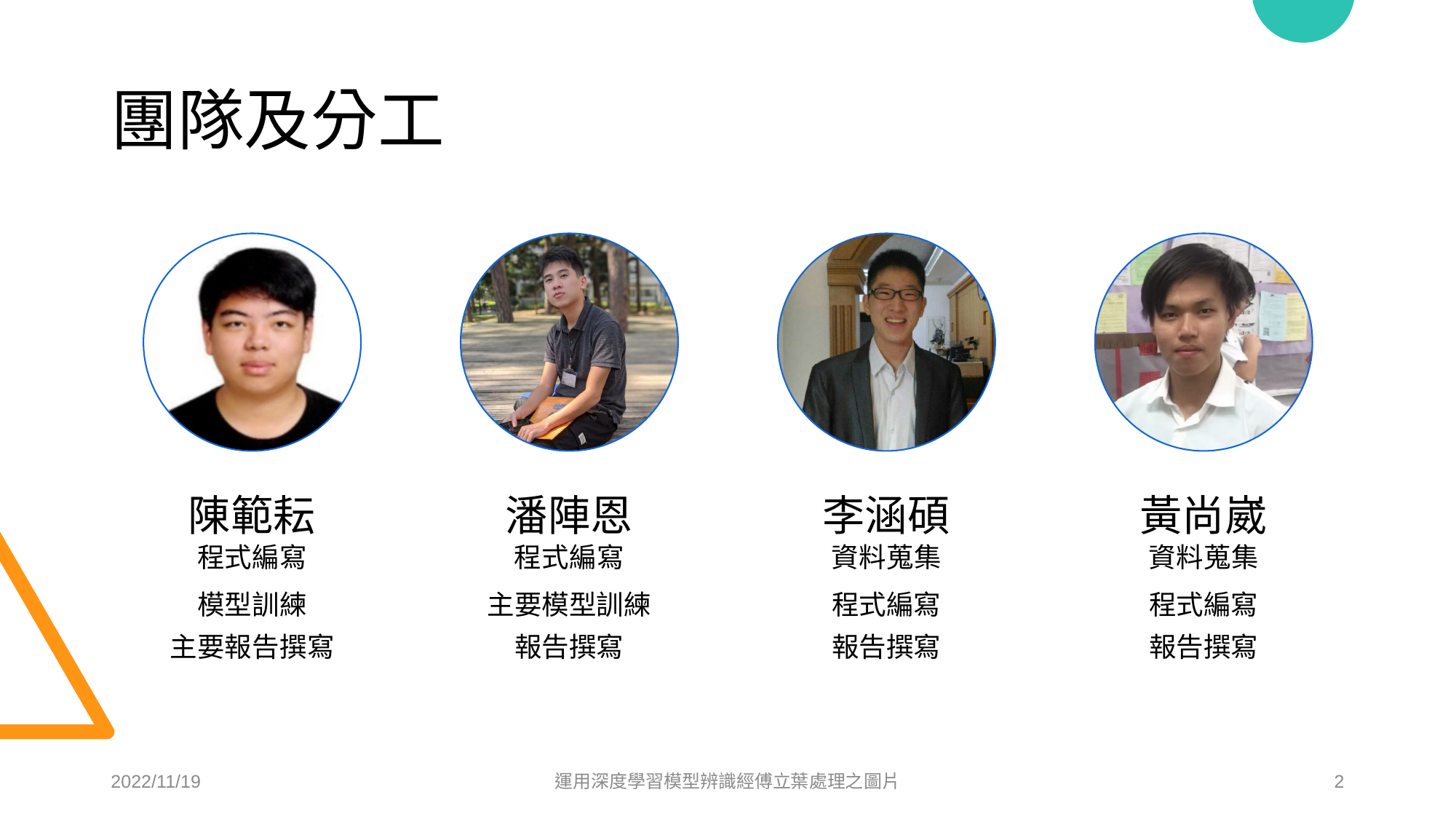

# 團隊及分工
陳範耘
程式編寫
模型訓練
主要報告撰寫
潘陣恩
程式編寫
主要模型訓練
報告撰寫
李涵碩
資料蒐集
程式編寫
報告撰寫
黃尚崴
資料蒐集
程式編寫
報告撰寫
2022/11/19
運用深度學習模型辨識經傅立葉處理之圖片
2